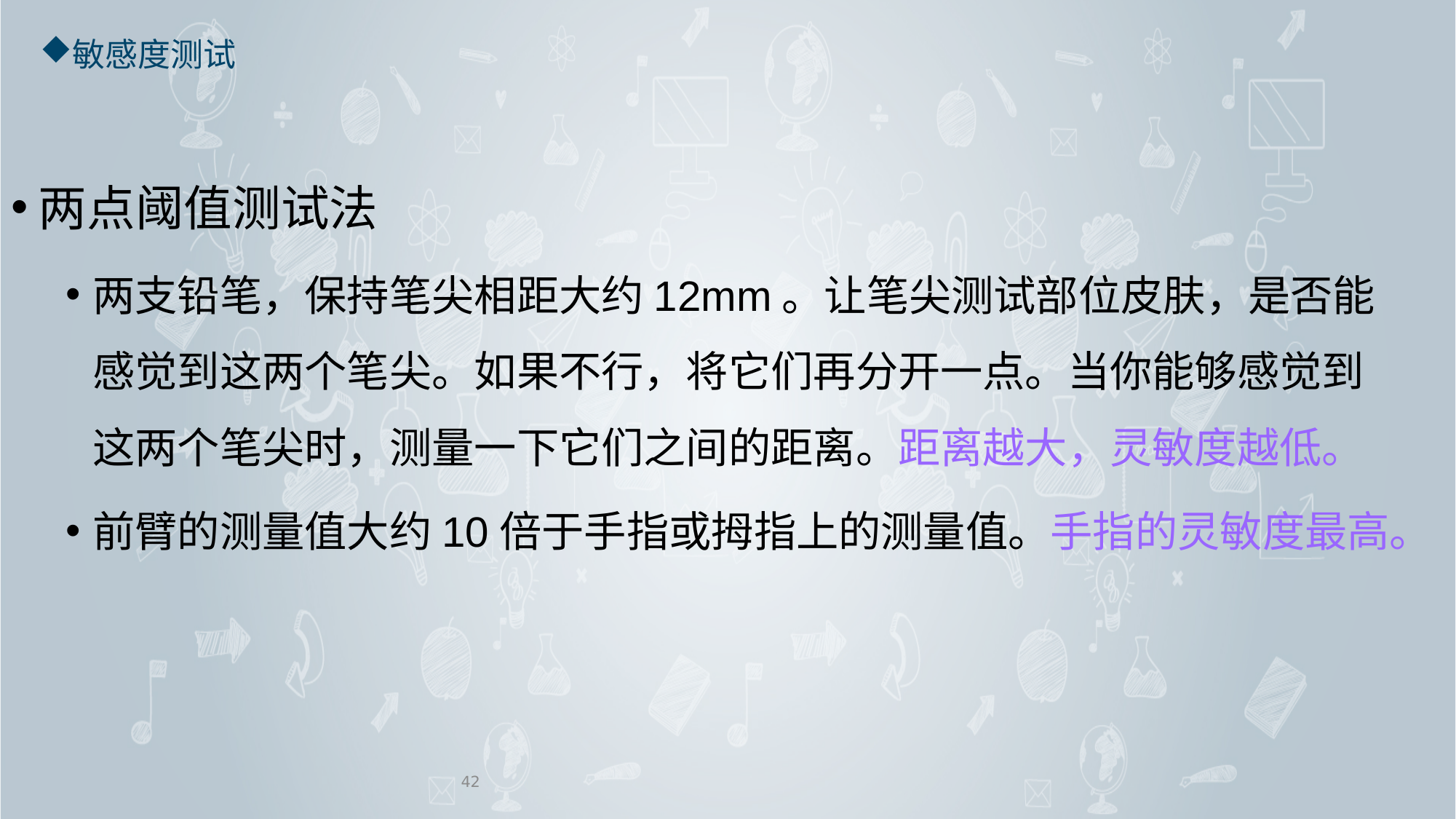

# 敏感度测试
两点阈值测试法
两支铅笔，保持笔尖相距大约12mm。让笔尖测试部位皮肤，是否能感觉到这两个笔尖。如果不行，将它们再分开一点。当你能够感觉到这两个笔尖时，测量一下它们之间的距离。距离越大，灵敏度越低。
前臂的测量值大约10倍于手指或拇指上的测量值。手指的灵敏度最高。
42